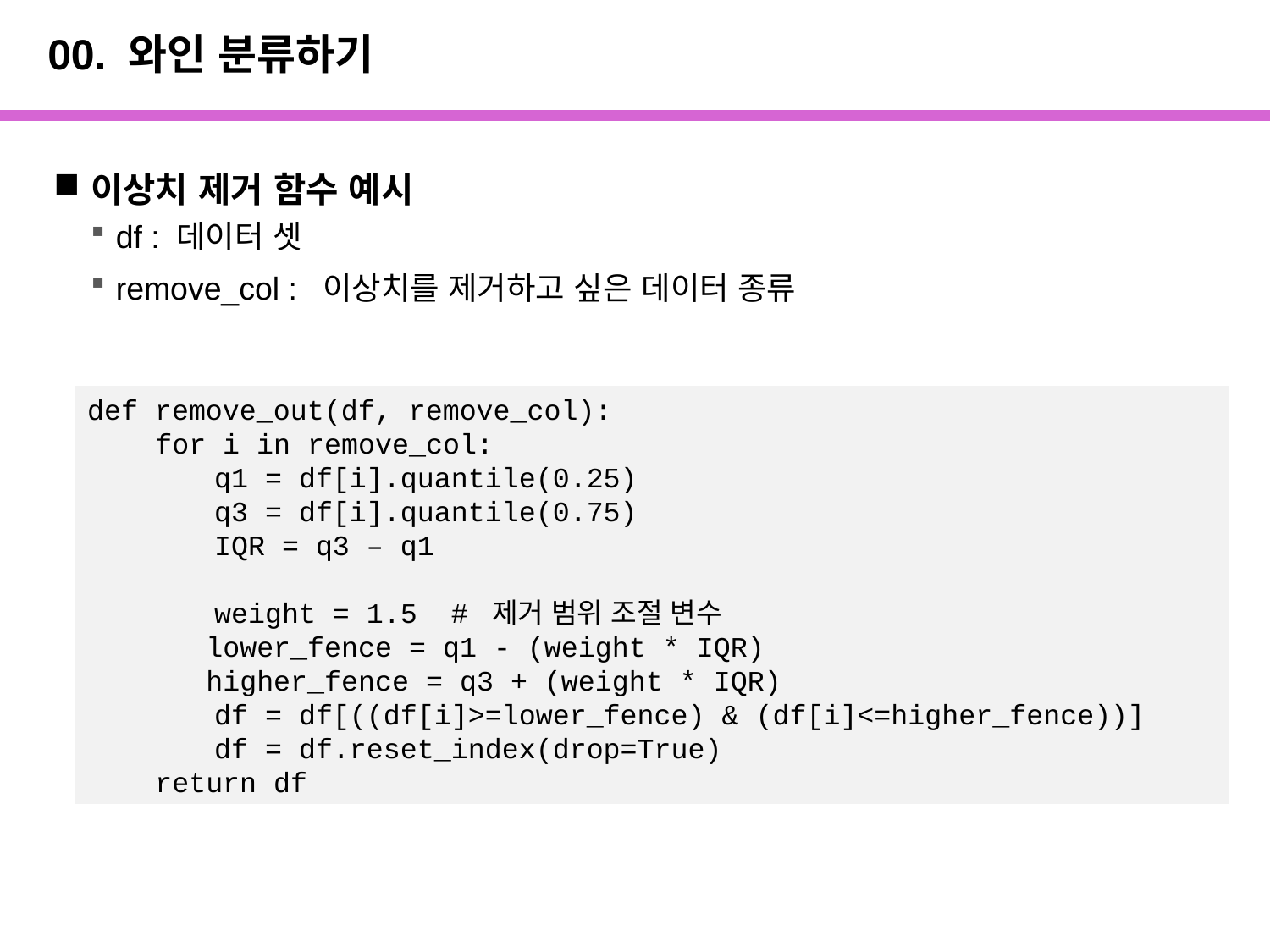

# 00. 와인 분류하기
이상치 제거 함수 예시
df : 데이터 셋
remove_col :  이상치를 제거하고 싶은 데이터 종류
def remove_out(df, remove_col):
    for i in remove_col:
	q1 = df[i].quantile(0.25)
	q3 = df[i].quantile(0.75)
	IQR = q3 – q1

	weight = 1.5  # 제거 범위 조절 변수
       lower_fence = q1 - (weight * IQR)
       higher_fence = q3 + (weight * IQR)
	df = df[((df[i]>=lower_fence) & (df[i]<=higher_fence))]
	df = df.reset_index(drop=True)
    return df